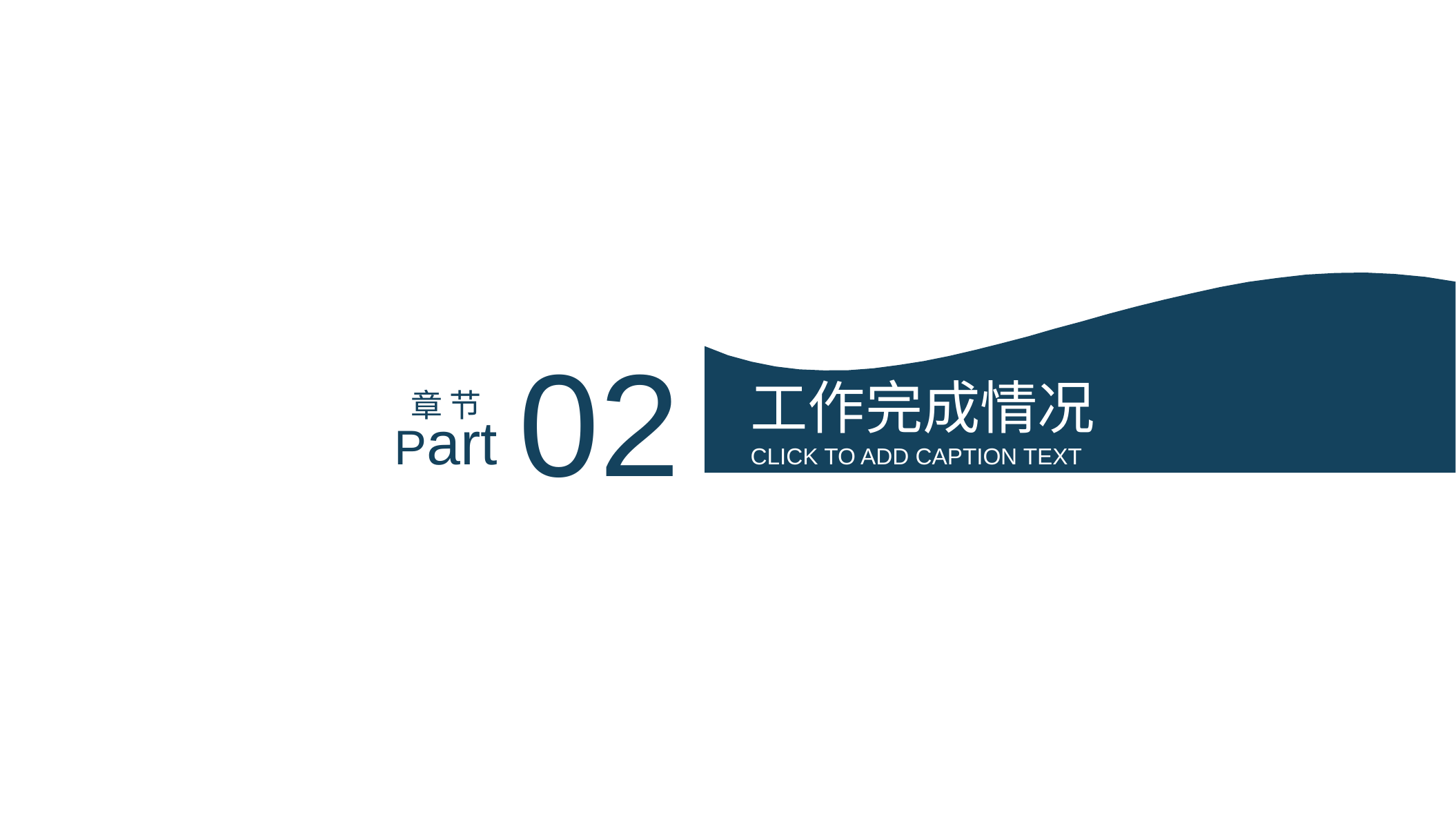

02
工作完成情况
章 节
Part
CLICK TO ADD CAPTION TEXT